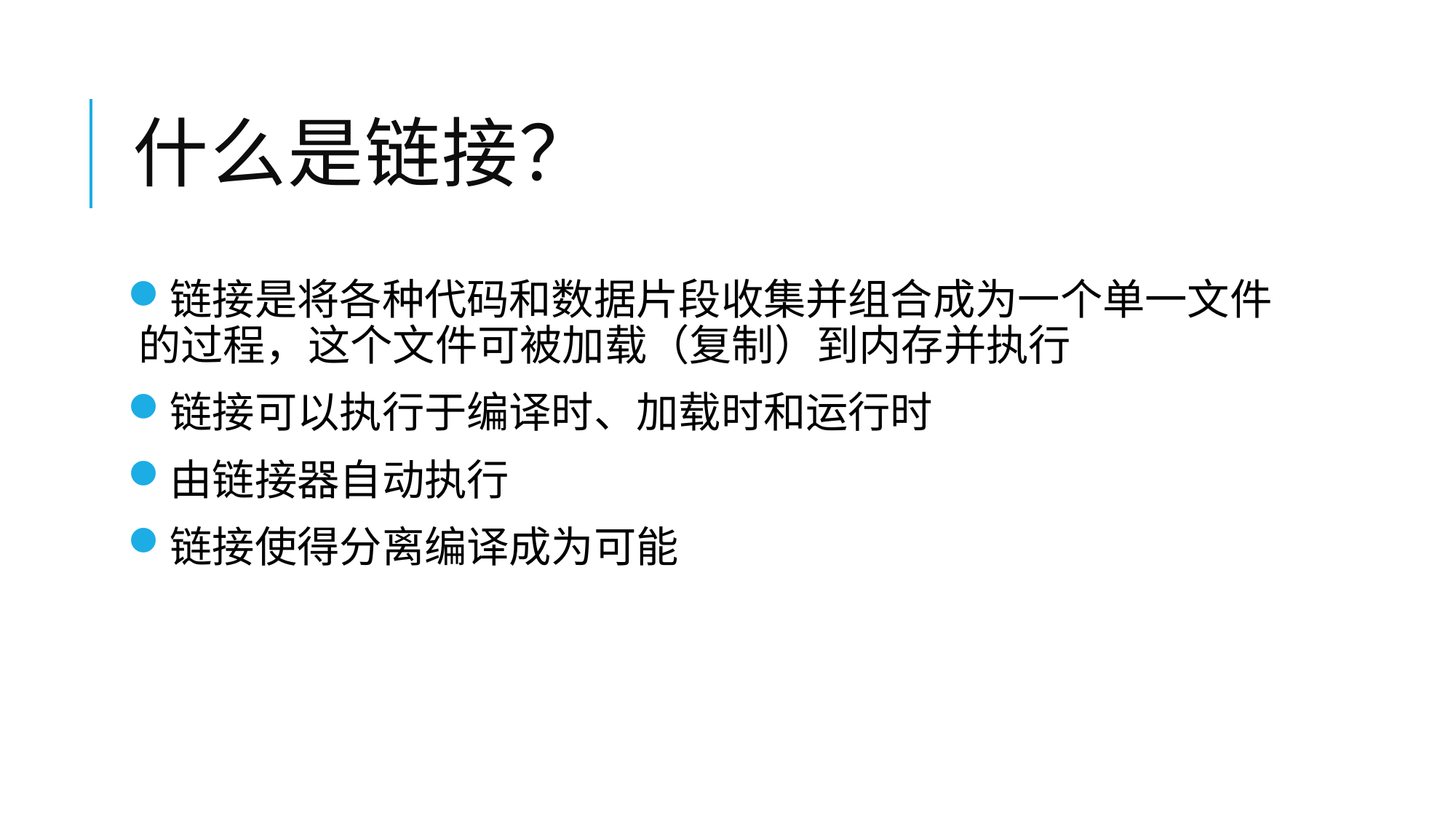

# 什么是链接？
链接是将各种代码和数据片段收集并组合成为一个单一文件的过程，这个文件可被加载（复制）到内存并执行
链接可以执行于编译时、加载时和运行时
由链接器自动执行
链接使得分离编译成为可能